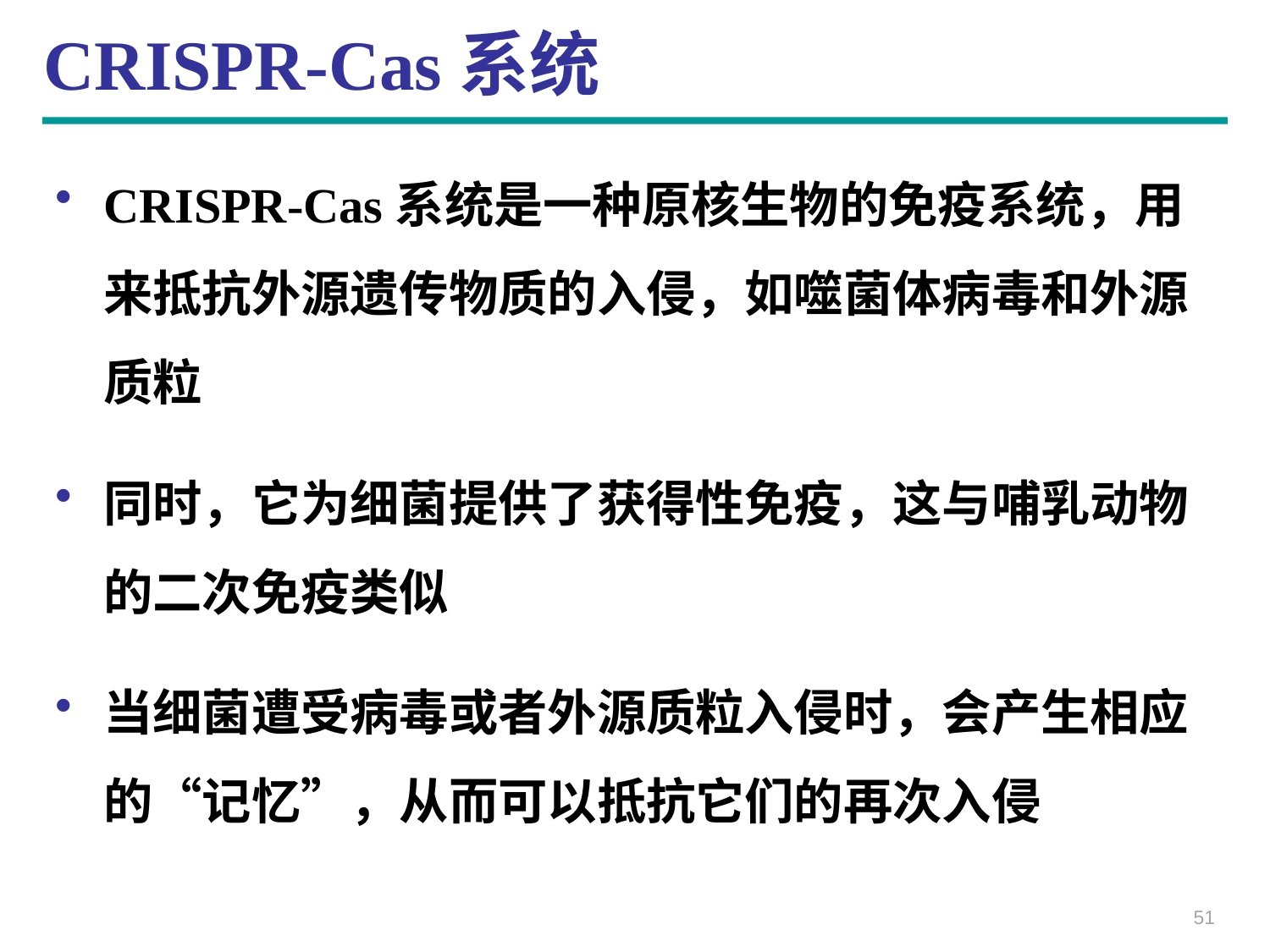

# CRISPR-Cas系统
CRISPR-Cas系统是一种原核生物的免疫系统，用来抵抗外源遗传物质的入侵，如噬菌体病毒和外源质粒
同时，它为细菌提供了获得性免疫，这与哺乳动物的二次免疫类似
当细菌遭受病毒或者外源质粒入侵时，会产生相应的“记忆”，从而可以抵抗它们的再次入侵
51